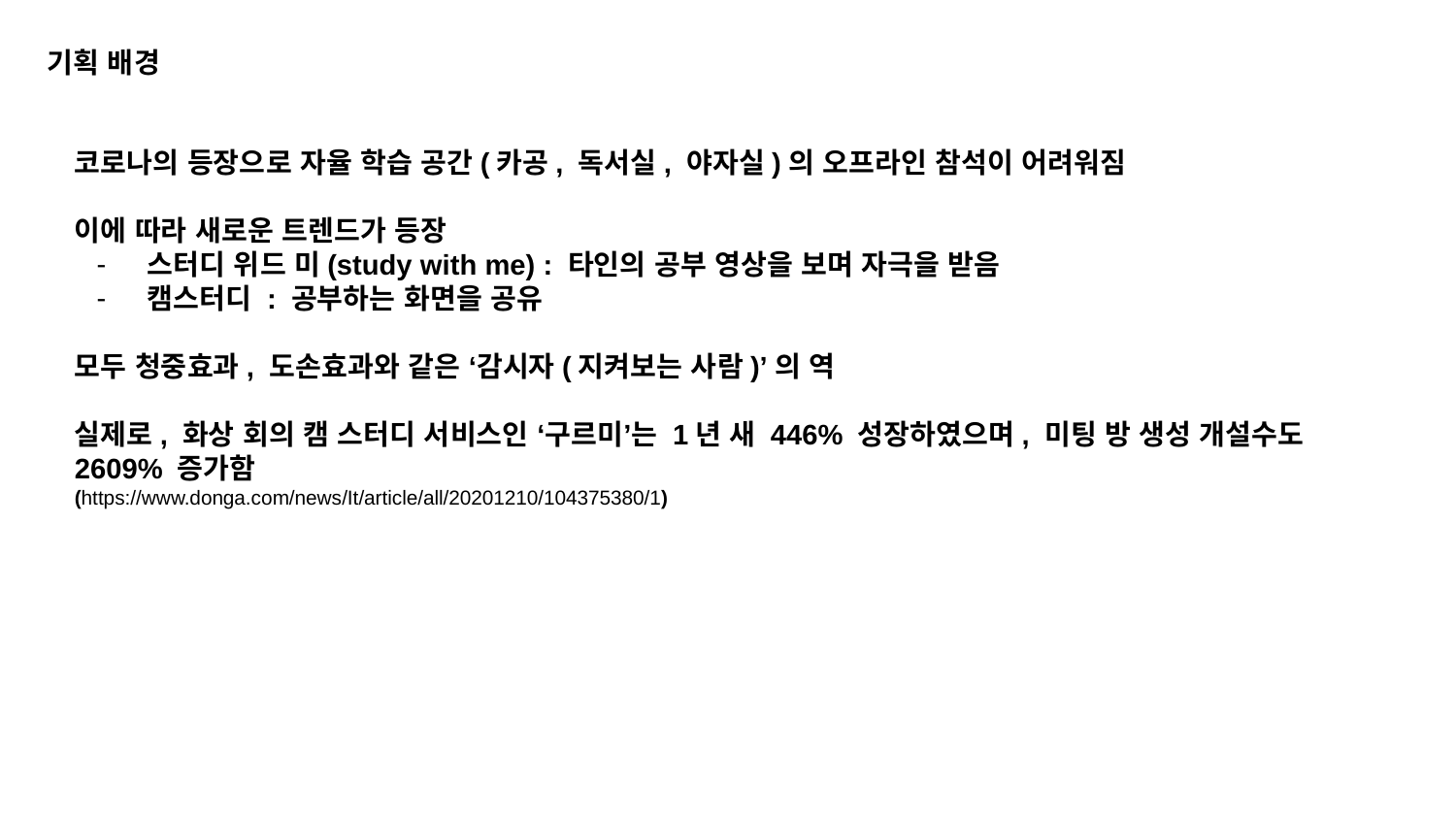

기획 배경
코로나의 등장으로 자율 학습 공간(카공, 독서실, 야자실)의 오프라인 참석이 어려워짐

이에 따라 새로운 트렌드가 등장
스터디 위드 미(study with me) : 타인의 공부 영상을 보며 자극을 받음
캠스터디 : 공부하는 화면을 공유

모두 청중효과, 도손효과와 같은 ‘감시자(지켜보는 사람)’의 역

실제로, 화상 회의 캠 스터디 서비스인 ‘구르미’는 1년 새 446% 성장하였으며, 미팅 방 생성 개설수도 2609% 증가함
(https://www.donga.com/news/It/article/all/20201210/104375380/1)